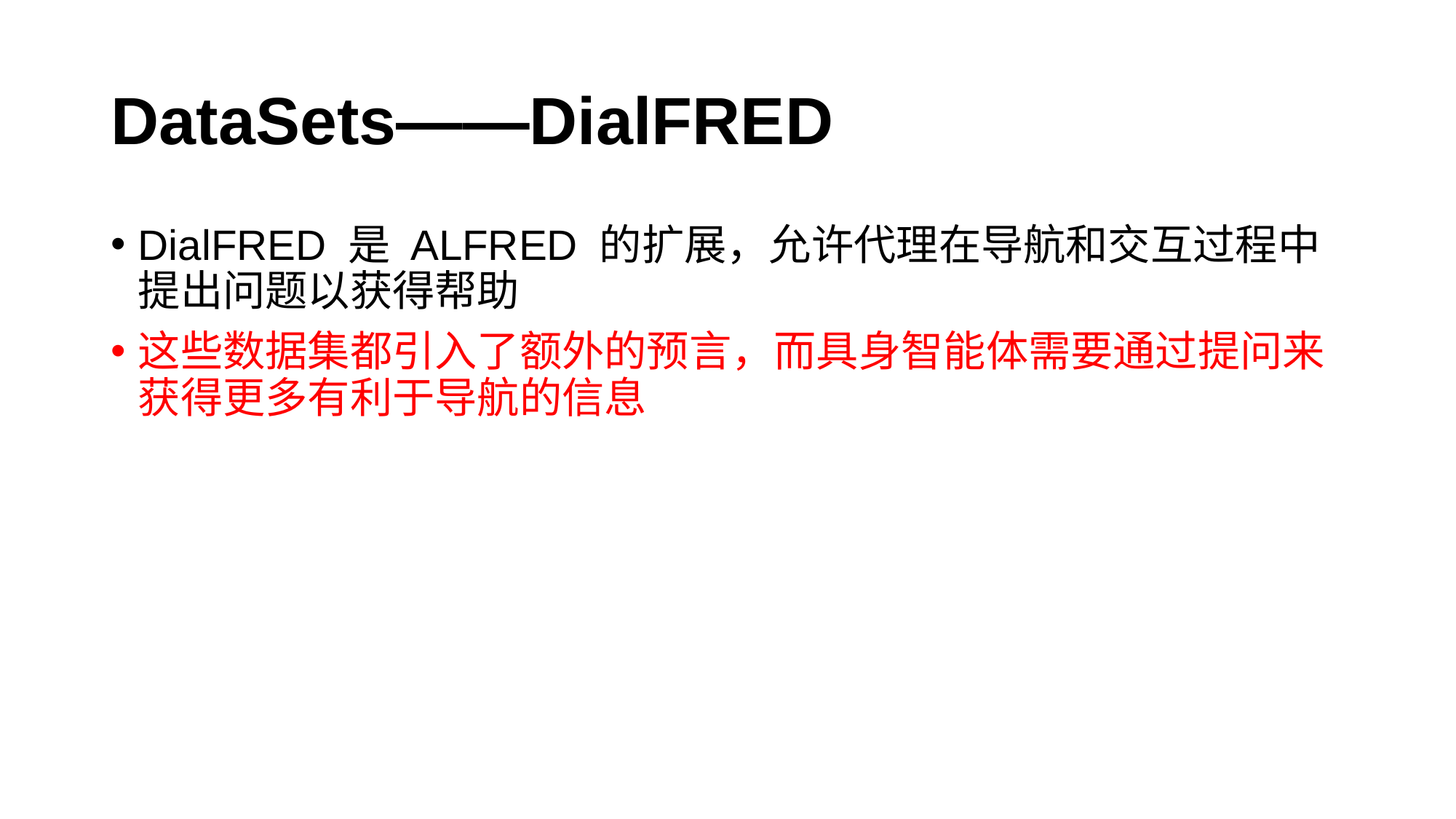

# DataSets——DialFRED
DialFRED 是 ALFRED 的扩展，允许代理在导航和交互过程中提出问题以获得帮助
这些数据集都引入了额外的预言，而具身智能体需要通过提问来获得更多有利于导航的信息